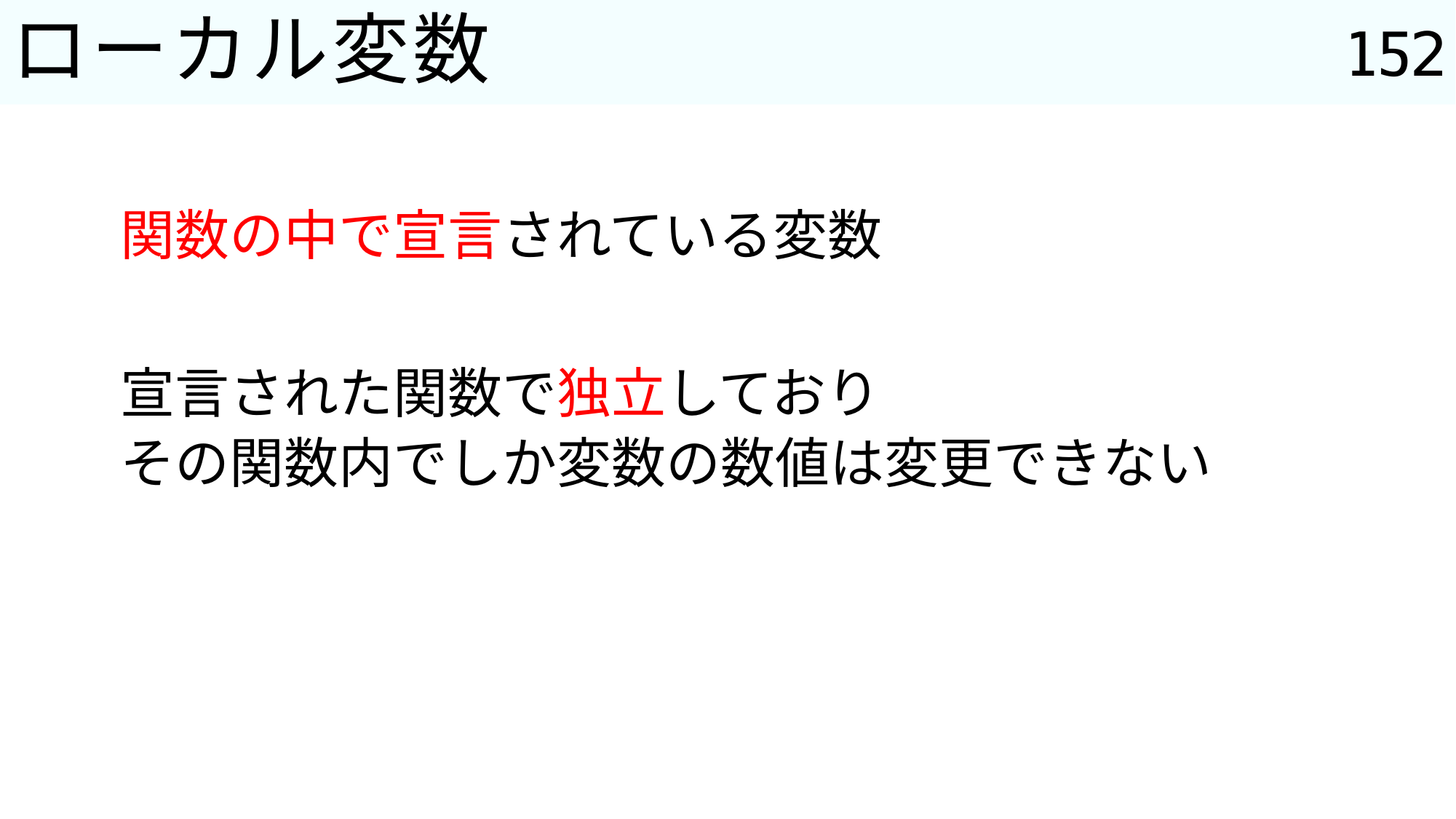

152
# ローカル変数
関数の中で宣言されている変数

宣言された関数で独立しており
その関数内でしか変数の数値は変更できない